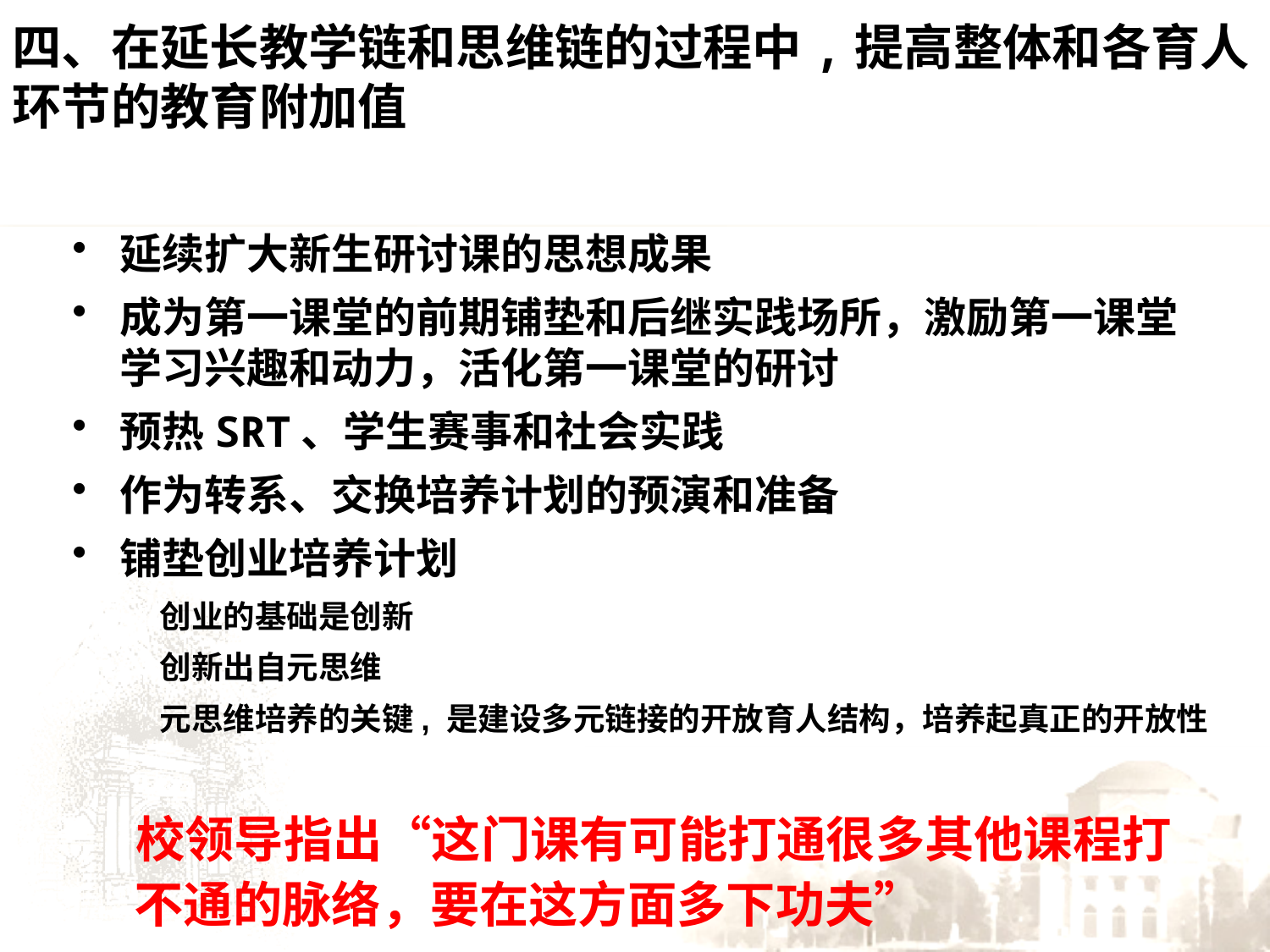

四、在延长教学链和思维链的过程中,提高整体和各育人环节的教育附加值

延续扩大新生研讨课的思想成果
成为第一课堂的前期铺垫和后继实践场所，激励第一课堂学习兴趣和动力，活化第一课堂的研讨
预热SRT、学生赛事和社会实践
作为转系、交换培养计划的预演和准备
铺垫创业培养计划
创业的基础是创新
创新出自元思维
元思维培养的关键, 是建设多元链接的开放育人结构，培养起真正的开放性

校领导指出“这门课有可能打通很多其他课程打不通的脉络，要在这方面多下功夫”